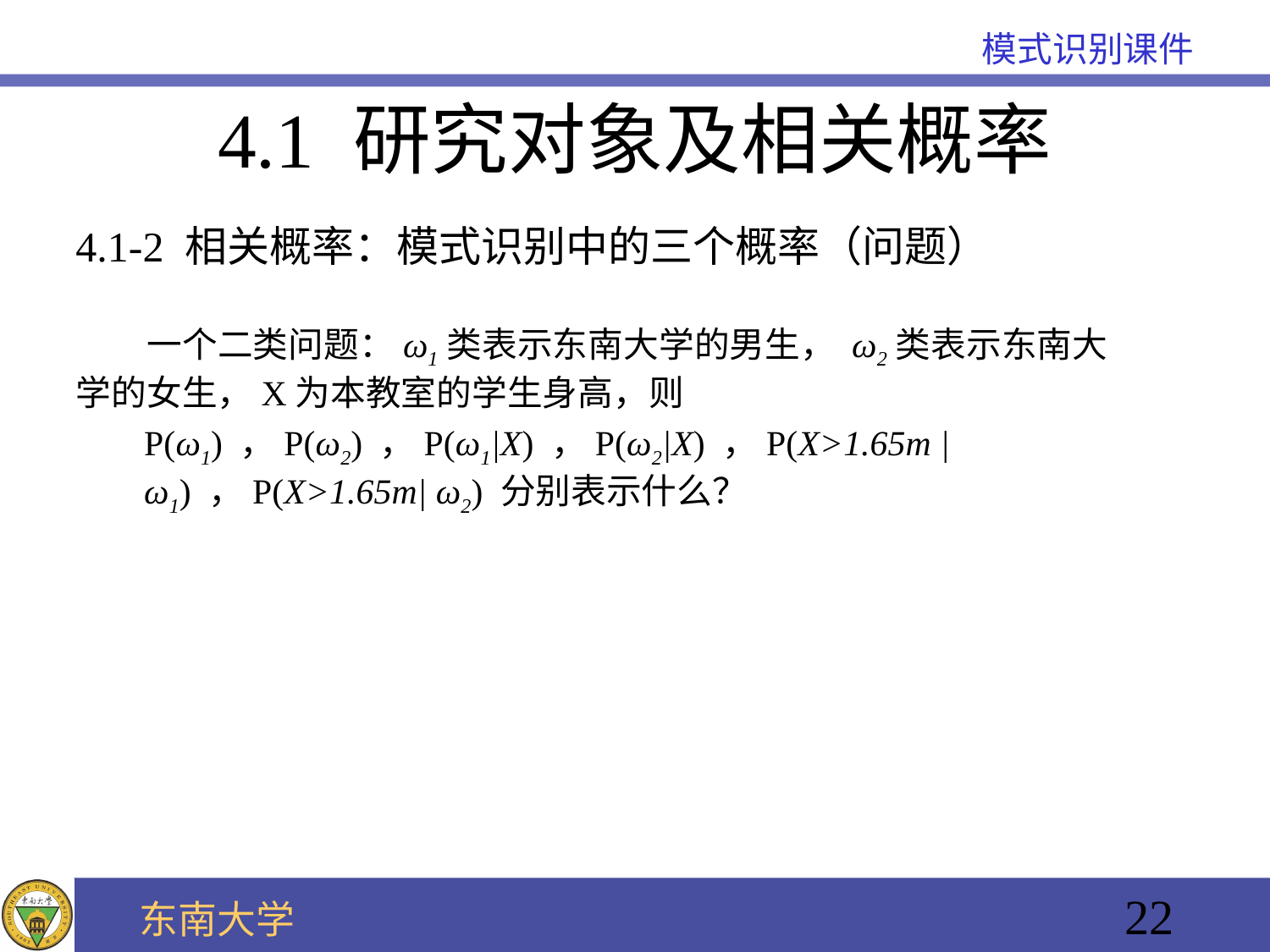

4.1 研究对象及相关概率
4.1-2 相关概率：模式识别中的三个概率（问题）
        一个二类问题：ω1类表示东南大学的男生， ω2类表示东南大学的女生，X为本教室的学生身高，则
P(ω1) ，P(ω2) ，P(ω1|X) ，P(ω2|X) ，P(X>1.65m |ω1) ，P(X>1.65m| ω2) 分别表示什么？
22